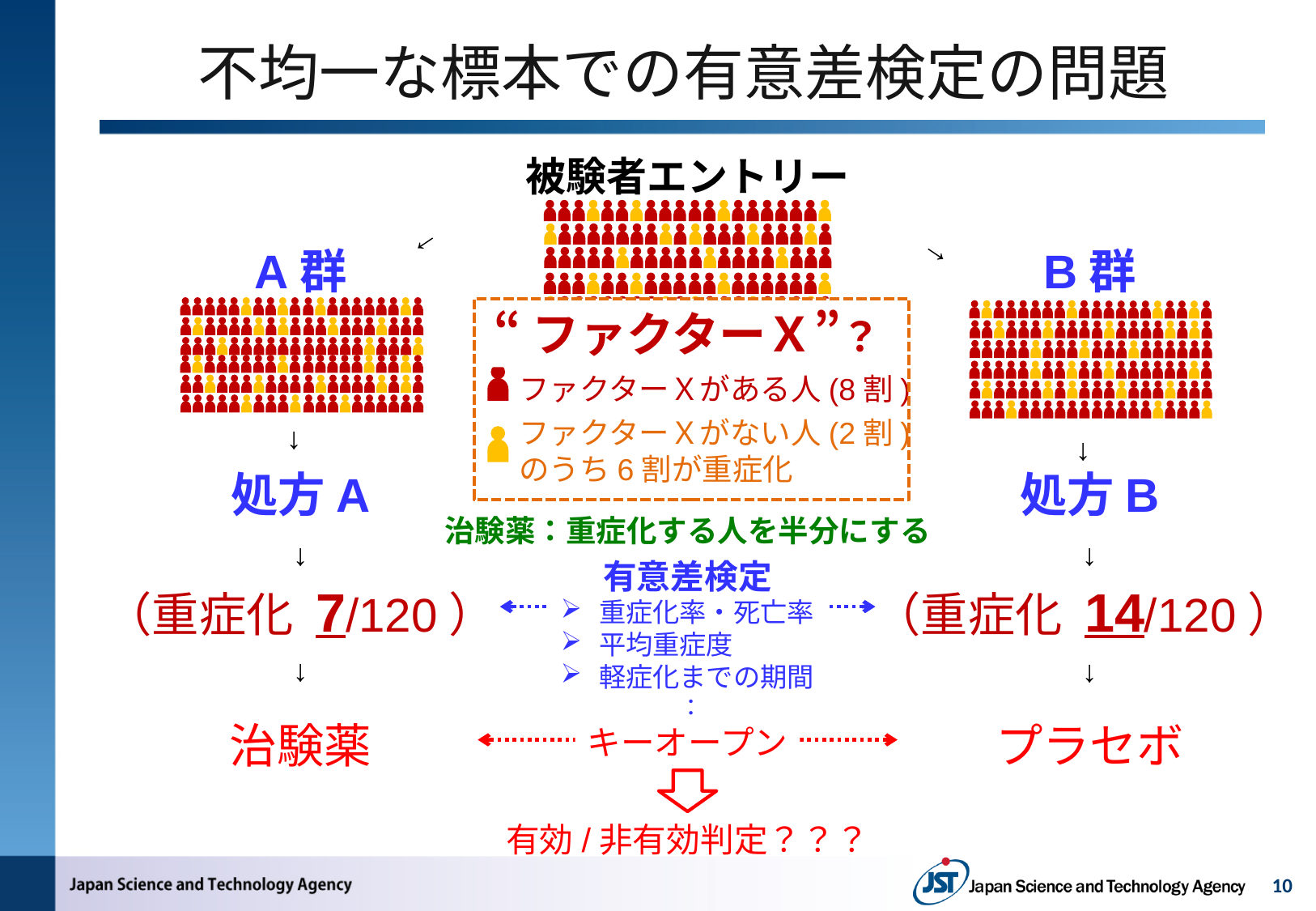

# 不均一な標本での有意差検定の問題
被験者エントリー

↓
↓
A群
B群

“ファクターＸ”？

ファクターＸがある人(8割)

ファクターＸがない人(2割)
のうち6割が重症化

↓
↓
処方A
処方B
治験薬：重症化する人を半分にする
↓
↓
有意差検定
重症化率・死亡率
平均重症度
軽症化までの期間
　　　　　：
（重症化 7/120）
（重症化 14/120）
↓
↓
治験薬
プラセボ
キーオープン

有効/非有効判定？？？
10